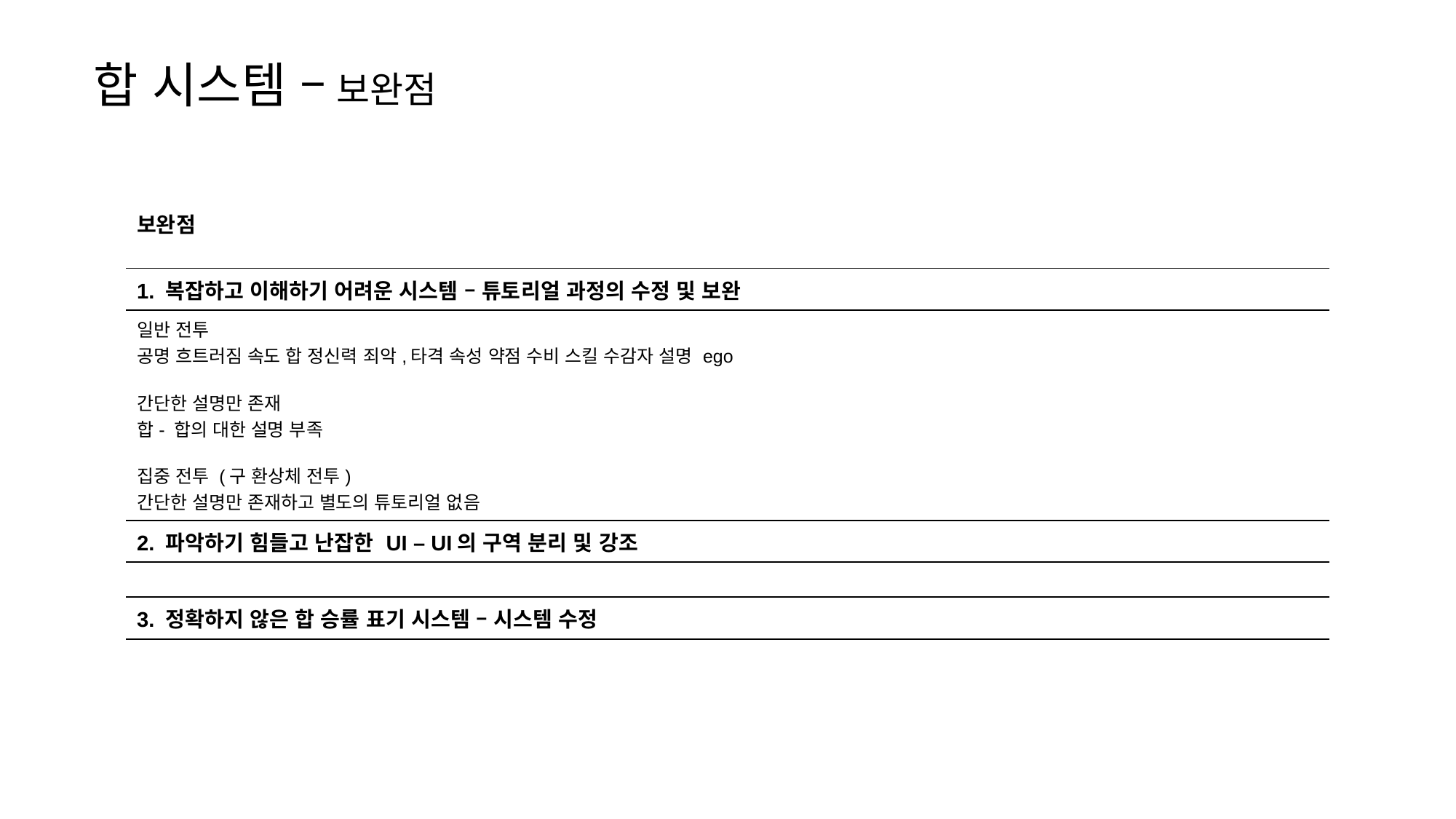

합 시스템 – 보완점
| 보완점 |
| --- |
| 1. 복잡하고 이해하기 어려운 시스템 – 튜토리얼 과정의 수정 및 보완 |
| 일반 전투 공명 흐트러짐 속도 합 정신력 죄악,타격 속성 약점 수비 스킬 수감자 설명 ego 간단한 설명만 존재 합- 합의 대한 설명 부족 집중 전투 (구 환상체 전투) 간단한 설명만 존재하고 별도의 튜토리얼 없음 |
| 2. 파악하기 힘들고 난잡한 UI – UI의 구역 분리 및 강조 |
|  |
| 3. 정확하지 않은 합 승률 표기 시스템 – 시스템 수정 |
|  |